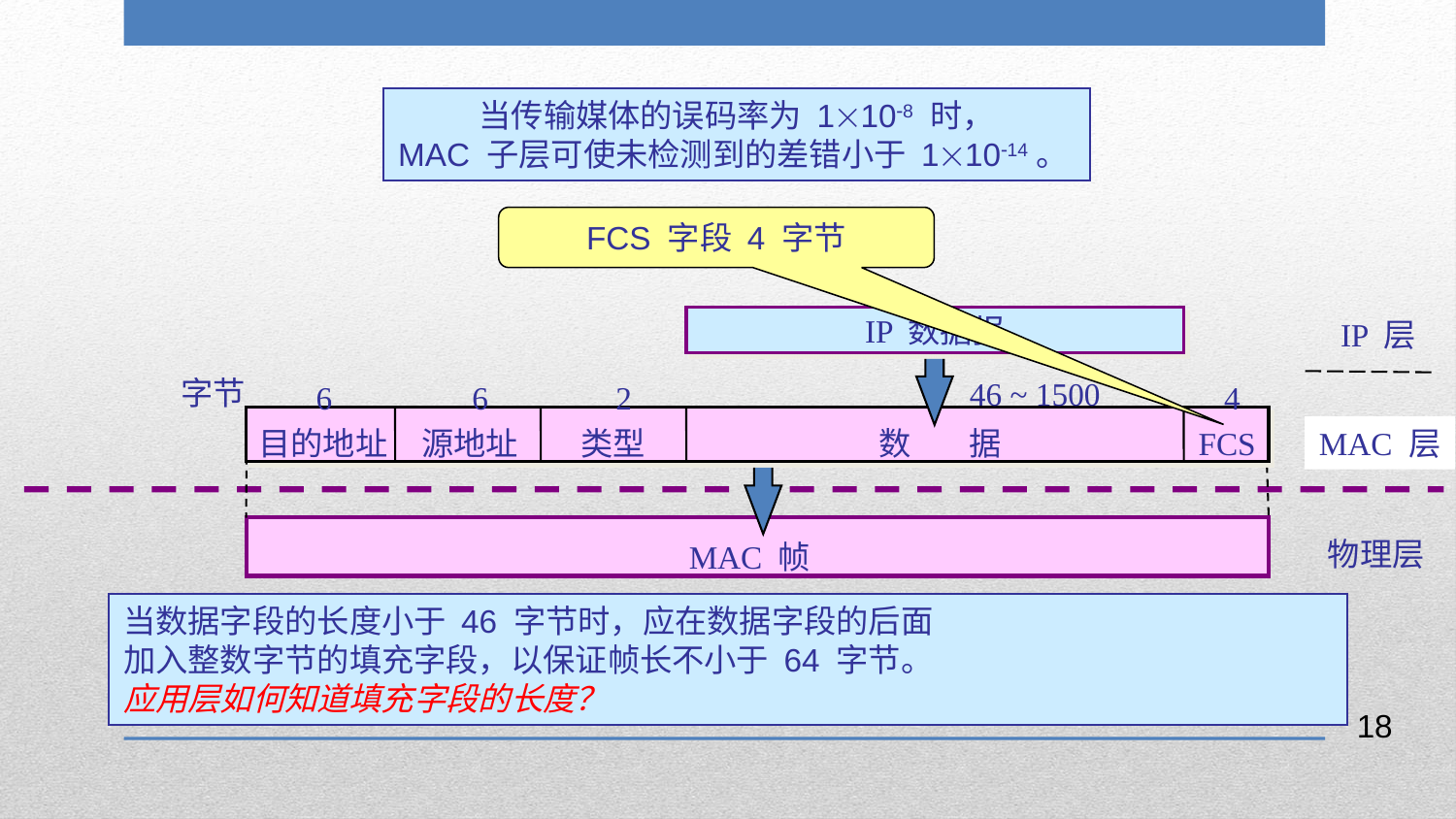

当传输媒体的误码率为 1×10−8 时，
MAC 子层可使未检测到的差错小于 1×10−14。
FCS 字段 4 字节
IP 数据报

IP 层
字节
46 ~ 1500
6
6
2
4

目的地址
源地址
类型
数        据
FCS

MAC 层

物理层
MAC 帧
当数据字段的长度小于 46 字节时，应在数据字段的后面
加入整数字节的填充字段，以保证帧长不小于 64 字节。
应用层如何知道填充字段的长度？
18